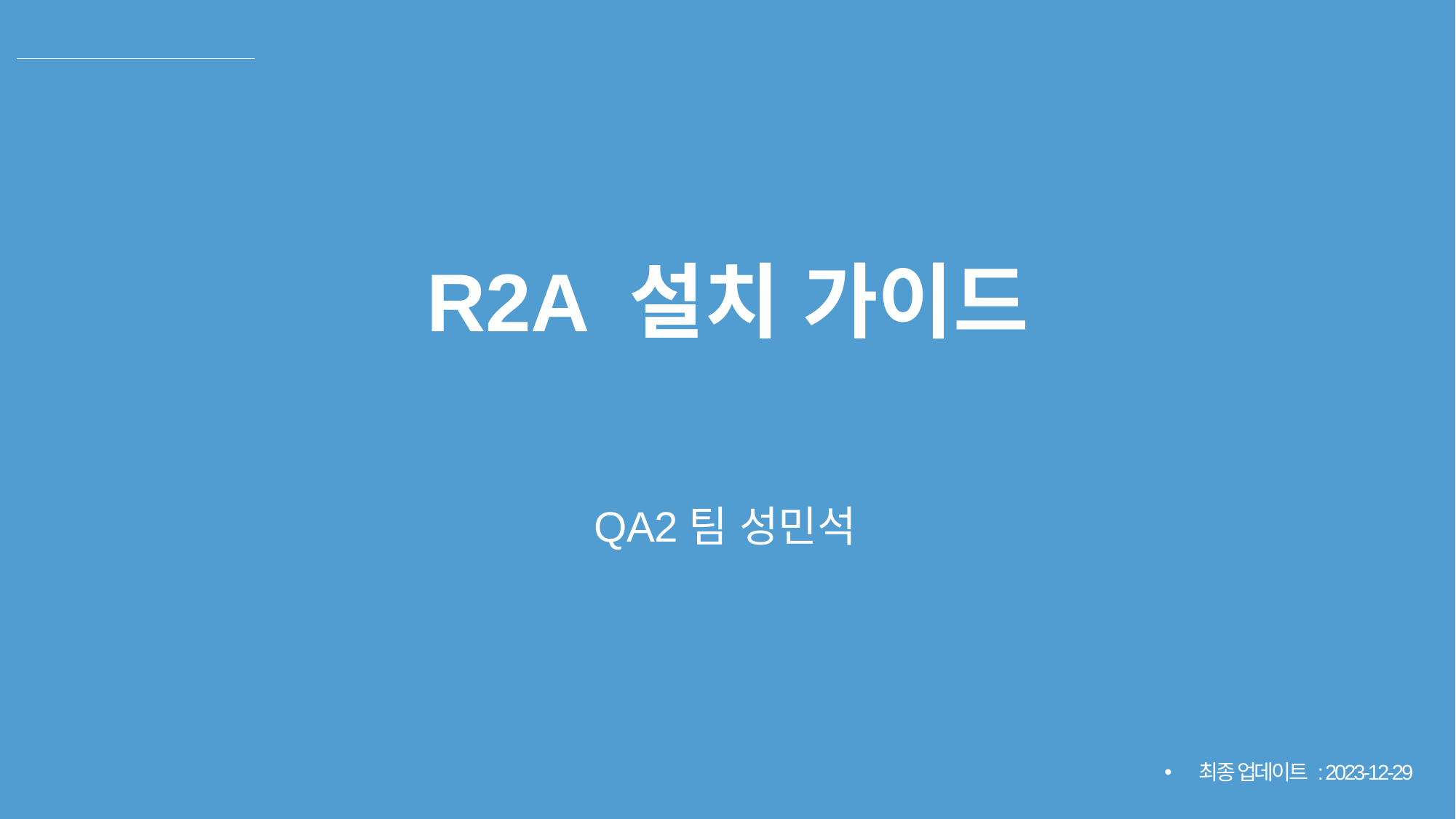

R2A 설치 가이드
QA2팀 성민석
최종 업데이트 : 2023-12-29